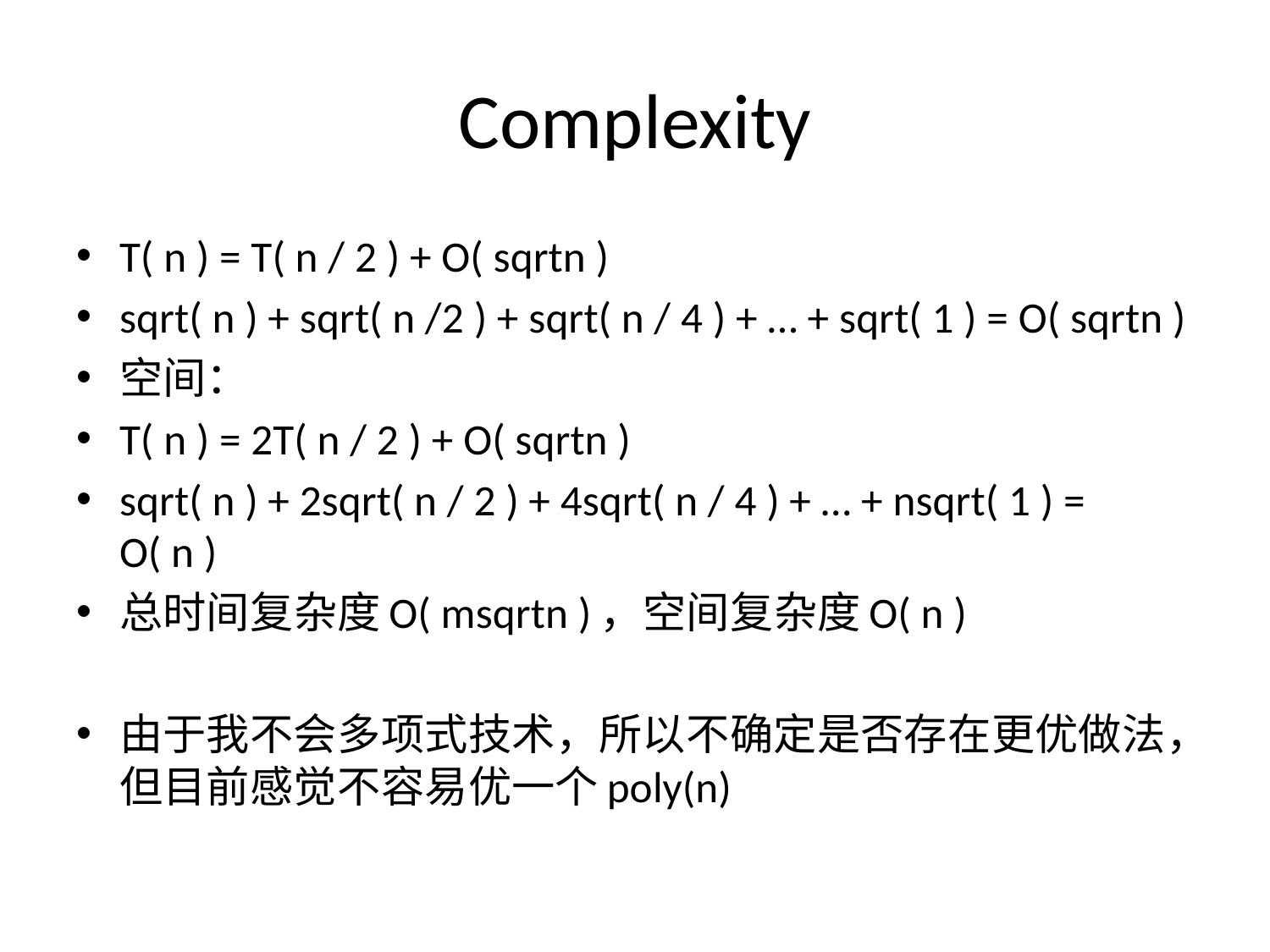

# Complexity
T( n ) = T( n / 2 ) + O( sqrtn )
sqrt( n ) + sqrt( n /2 ) + sqrt( n / 4 ) + … + sqrt( 1 ) = O( sqrtn )
空间：
T( n ) = 2T( n / 2 ) + O( sqrtn )
sqrt( n ) + 2sqrt( n / 2 ) + 4sqrt( n / 4 ) + … + nsqrt( 1 ) = O( n )
总时间复杂度O( msqrtn )，空间复杂度O( n )

由于我不会多项式技术，所以不确定是否存在更优做法，但目前感觉不容易优一个poly(n)